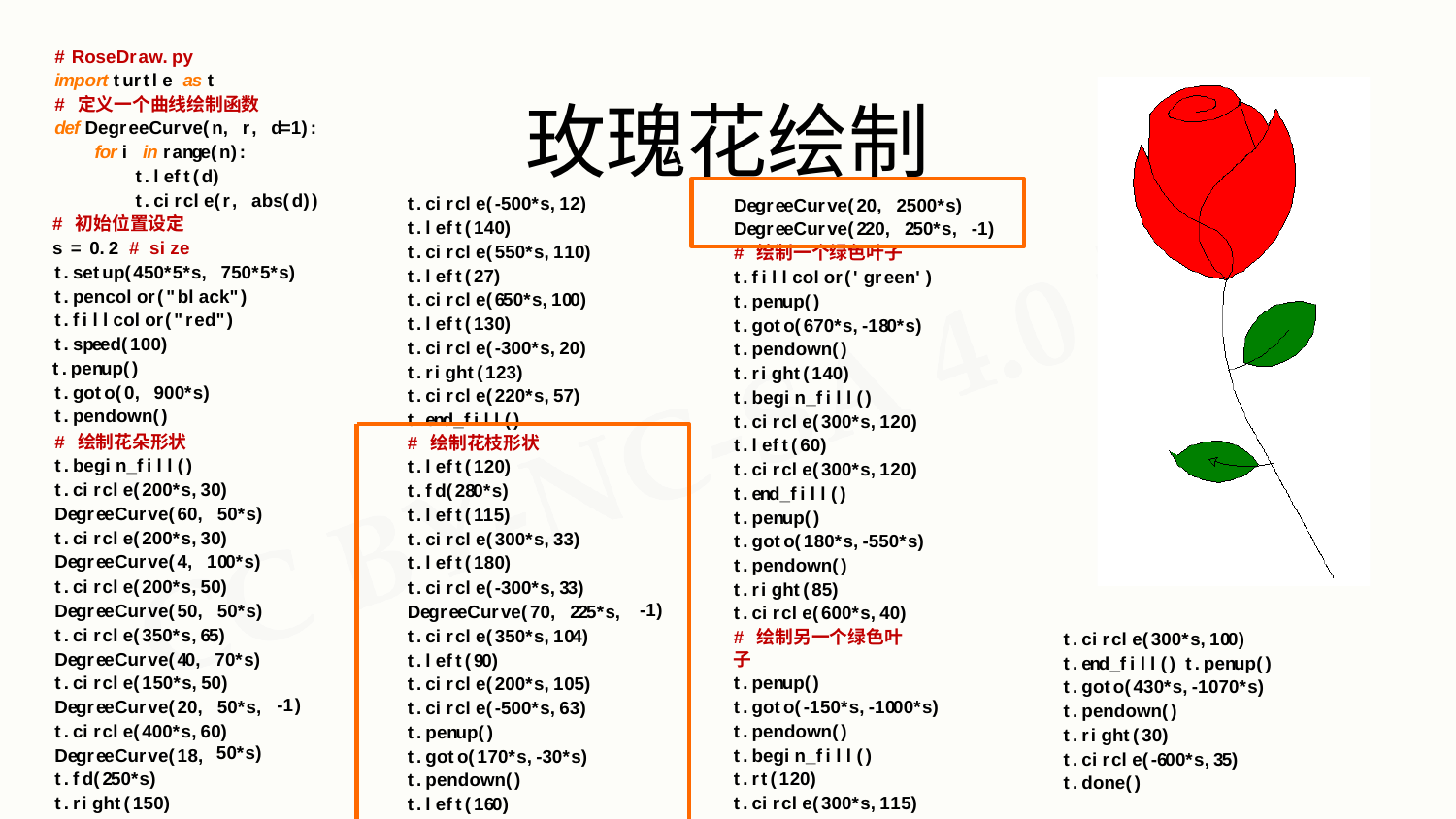

#  RoseDraw.py
import turtle  as t
#  定义一个曲线绘制函数
def DegreeCurve(n,  r,  d=1):
for i  in range(n): t.left(d) t.circle(r,  abs(d))
#  初始位置设定
s  =  0.2  #  size t.setup(450*5*s,  750*5*s) t.pencolor("black") t.fillcolor("red") t.speed(100)
t.penup() t.goto(0,  900*s) t.pendown()

玫瑰花绘制

t.circle(-500*s,12) t.left(140) t.circle(550*s,110) t.left(27) t.circle(650*s,100) t.left(130) t.circle(-300*s,20) t.right(123) t.circle(220*s,57) t.end_fill()
DegreeCurve(20,  2500*s) DegreeCurve(220,  250*s,  -1)
#  绘制一个绿色叶子
t.fillcolor('green') t.penup() t.goto(670*s,-180*s) t.pendown() t.right(140) t.begin_fill() t.circle(300*s,120)

#  绘制花朵形状 t.begin_fill() t.circle(200*s,30) DegreeCurve(60,  50*s) t.circle(200*s,30) DegreeCurve(4,  100*s)
#  绘制花枝形状 t.left(120) t.fd(280*s) t.left(115) t.circle(300*s,33) t.left(180)
t.left(60) t.circle(300*s,120) t.end_fill() t.penup() t.goto(180*s,-550*s) t.pendown()

t.circle(200*s,50) DegreeCurve(50,  50*s) t.circle(350*s,65) DegreeCurve(40,  70*s) t.circle(150*s,50) DegreeCurve(20,  50*s, t.circle(400*s,60)
t.circle(-300*s,33) DegreeCurve(70,  225*s, t.circle(350*s,104) t.left(90) t.circle(200*s,105) t.circle(-500*s,63) t.penup() t.goto(170*s,-30*s) t.pendown() t.left(160)
t.right(85) t.circle(600*s,40)
#  绘制另一个绿色叶子
t.penup()
t.goto(-150*s,-1000*s) t.pendown() t.begin_fill() t.rt(120) t.circle(300*s,115) t.left(75)
-1)
t.circle(300*s,100) t.end_fill() t.penup() t.goto(430*s,-1070*s) t.pendown() t.right(30)
t.circle(-600*s,35) t.done()
-1)
DegreeCurve(18, t.fd(250*s) t.right(150)
50*s)